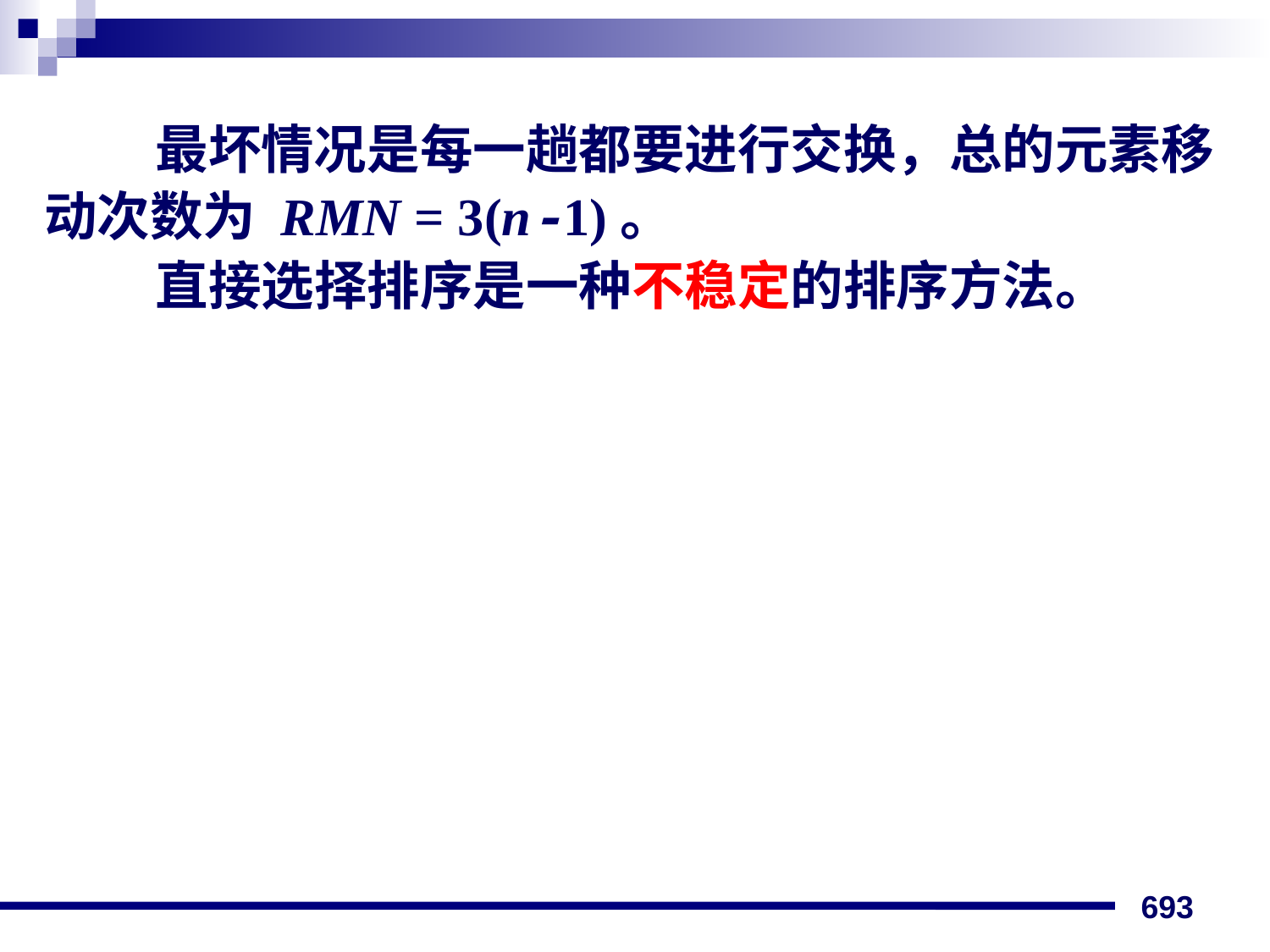

最坏情况是每一趟都要进行交换，总的元素移动次数为 RMN = 3(n-1)。
直接选择排序是一种不稳定的排序方法。

693